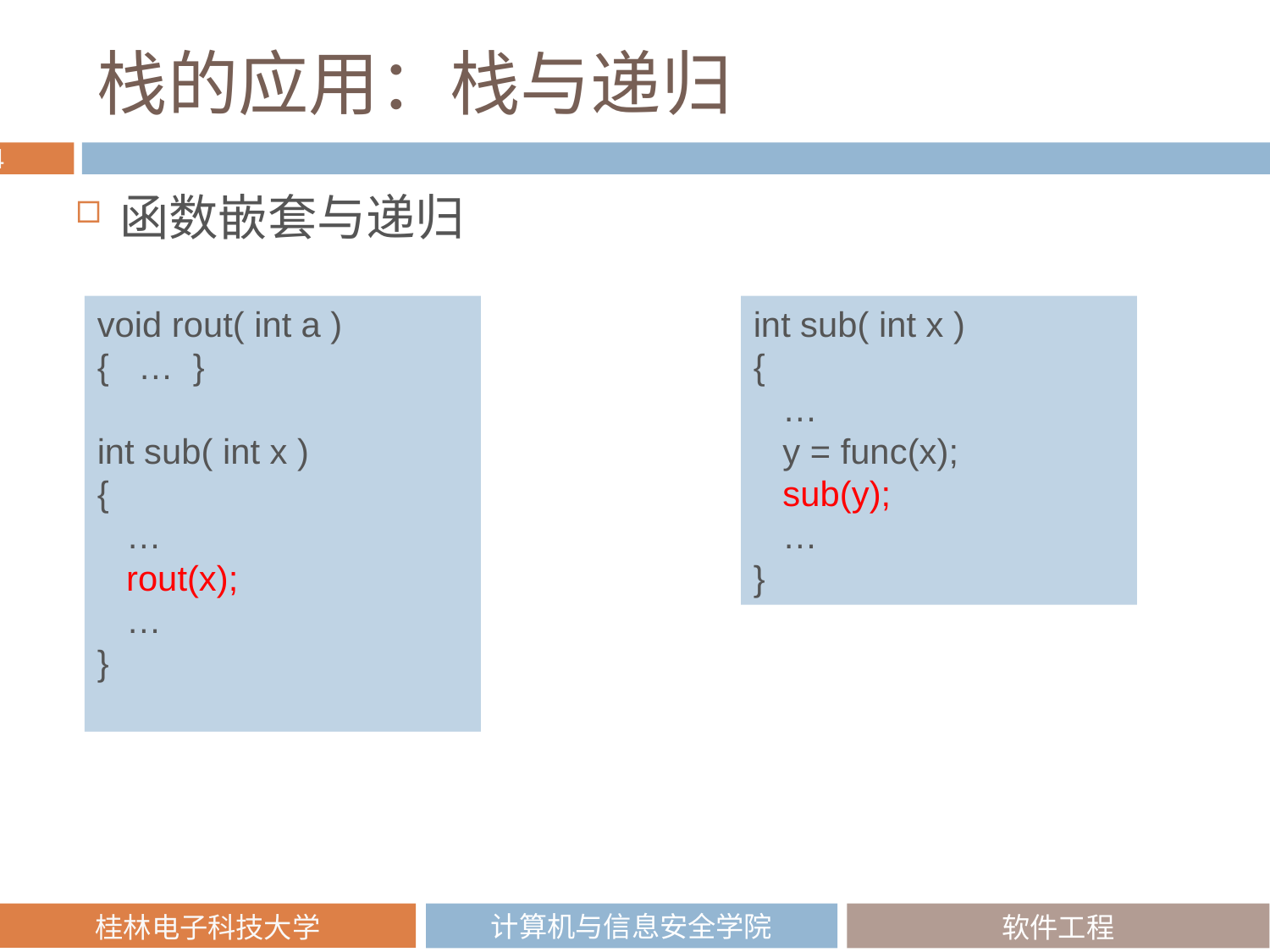

# 栈的应用：栈与递归
函数嵌套与递归
int sub( int x )
{
   …
   y = func(x);
   sub(y);
   …
}
void rout( int a )
{   …  }

int sub( int x )
{
   …
   rout(x);
   …
}